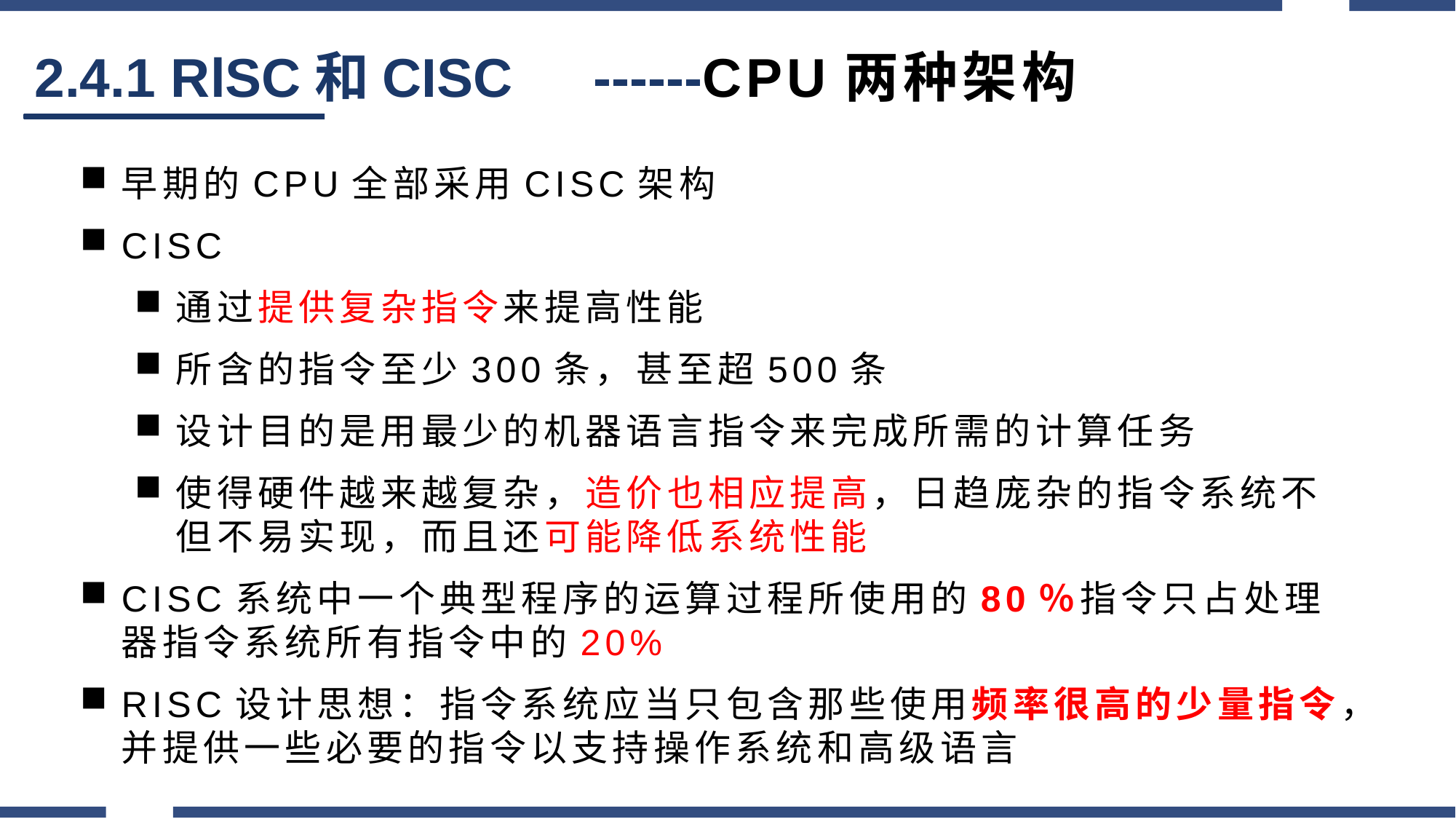

# 2.4.1 RlSC和CISC　------CPU两种架构
早期的CPU全部采用CISC架构
CISC
通过提供复杂指令来提高性能
所含的指令至少300条，甚至超500条
设计目的是用最少的机器语言指令来完成所需的计算任务
使得硬件越来越复杂，造价也相应提高，日趋庞杂的指令系统不但不易实现，而且还可能降低系统性能
CISC系统中一个典型程序的运算过程所使用的80％指令只占处理器指令系统所有指令中的20%
RISC设计思想：指令系统应当只包含那些使用频率很高的少量指令，并提供一些必要的指令以支持操作系统和高级语言